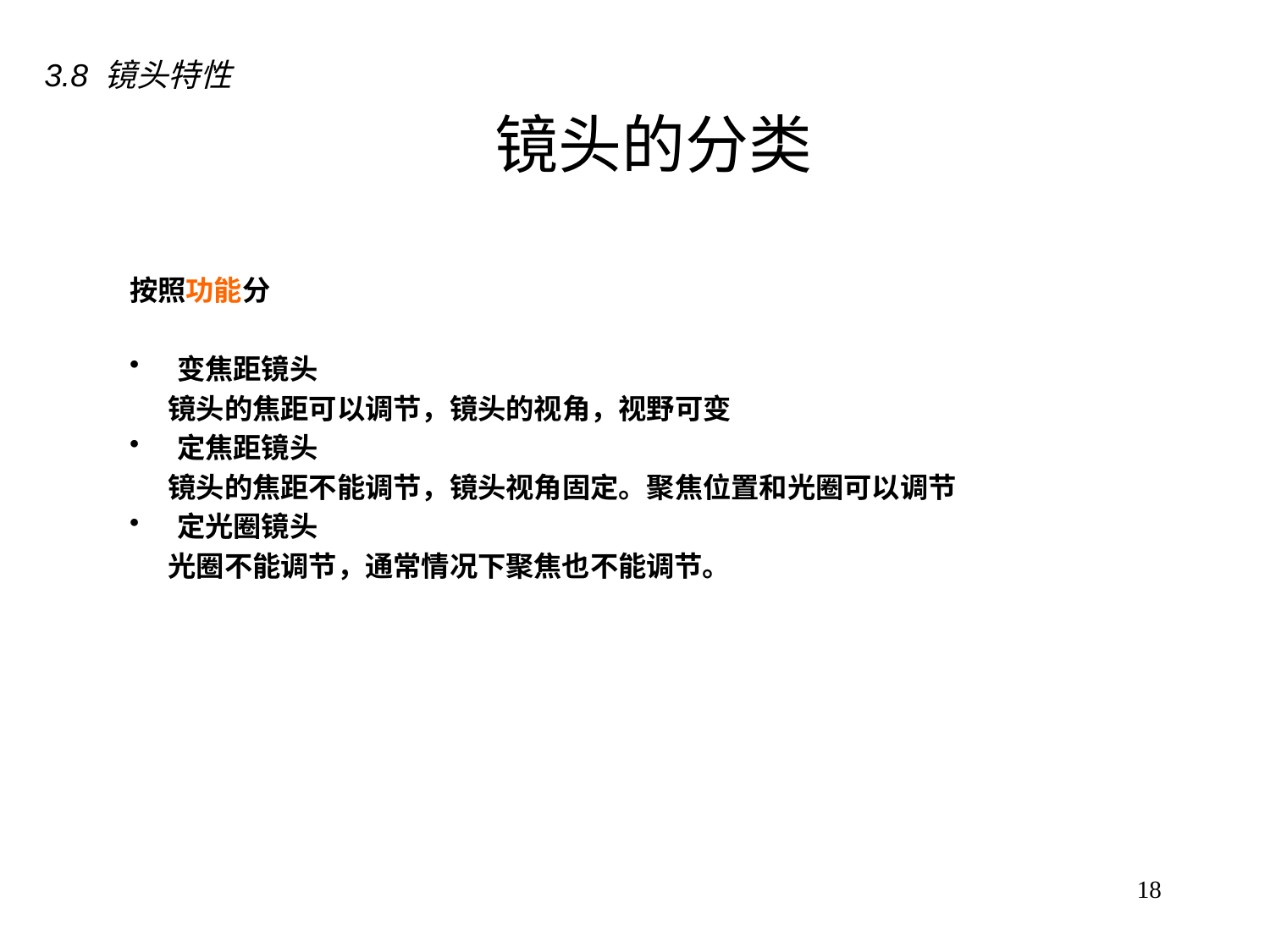

3.8 镜头特性
# 镜头的分类
按照功能分

变焦距镜头
     镜头的焦距可以调节，镜头的视角，视野可变
定焦距镜头
     镜头的焦距不能调节，镜头视角固定。聚焦位置和光圈可以调节
定光圈镜头
     光圈不能调节，通常情况下聚焦也不能调节。
18